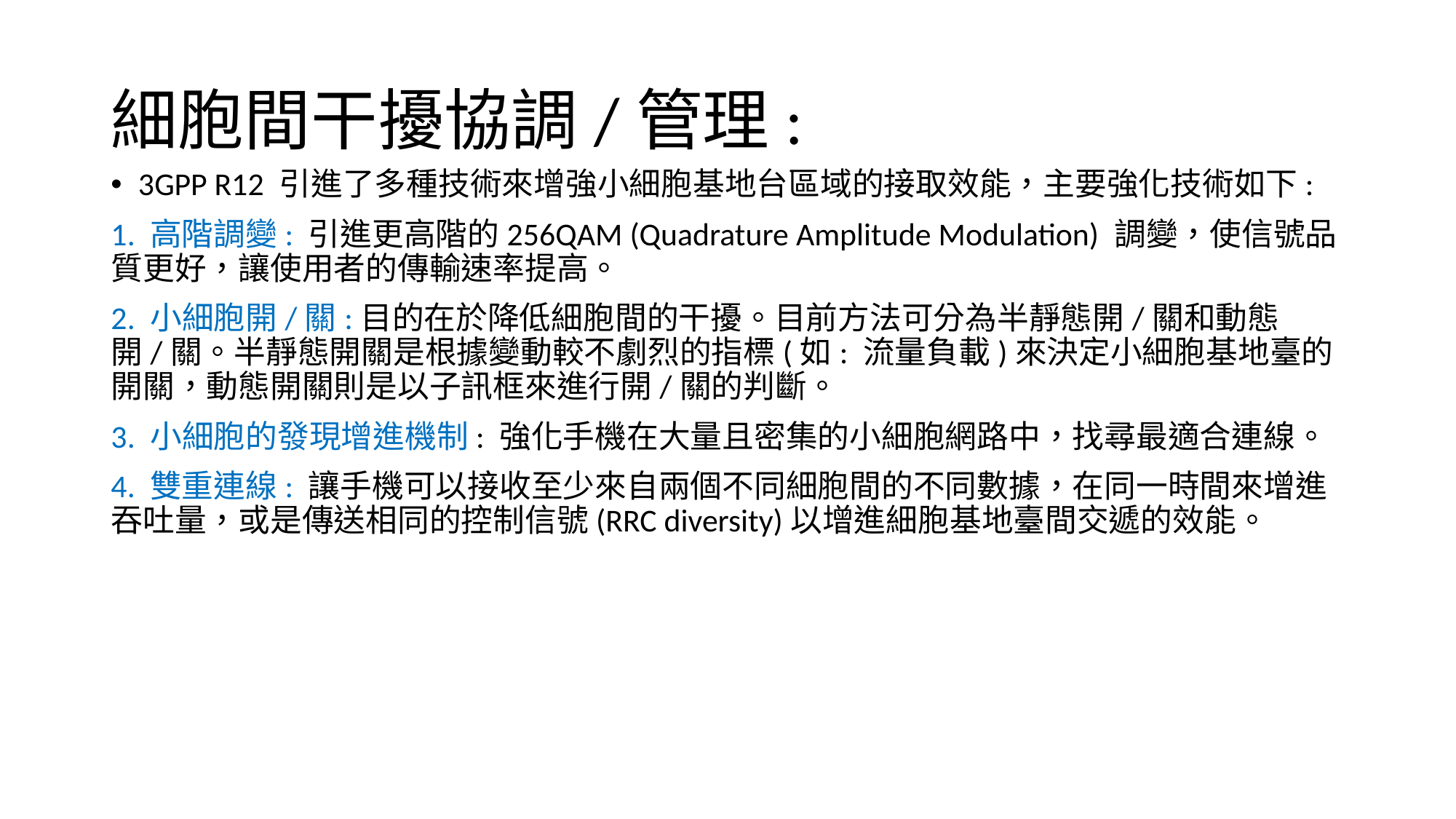

# 細胞間干擾協調/管理:
3GPP R12 引進了多種技術來增強小細胞基地台區域的接取效能，主要強化技術如下:
1. 高階調變: 引進更高階的256QAM (Quadrature Amplitude Modulation) 調變，使信號品質更好，讓使用者的傳輸速率提高。
2. 小細胞開/關:目的在於降低細胞間的干擾。目前方法可分為半靜態開/關和動態開/關。半靜態開關是根據變動較不劇烈的指標(如: 流量負載)來決定小細胞基地臺的開關，動態開關則是以子訊框來進行開/關的判斷。
3. 小細胞的發現增進機制: 強化手機在大量且密集的小細胞網路中，找尋最適合連線。
4. 雙重連線: 讓手機可以接收至少來自兩個不同細胞間的不同數據，在同一時間來增進吞吐量，或是傳送相同的控制信號(RRC diversity)以增進細胞基地臺間交遞的效能。